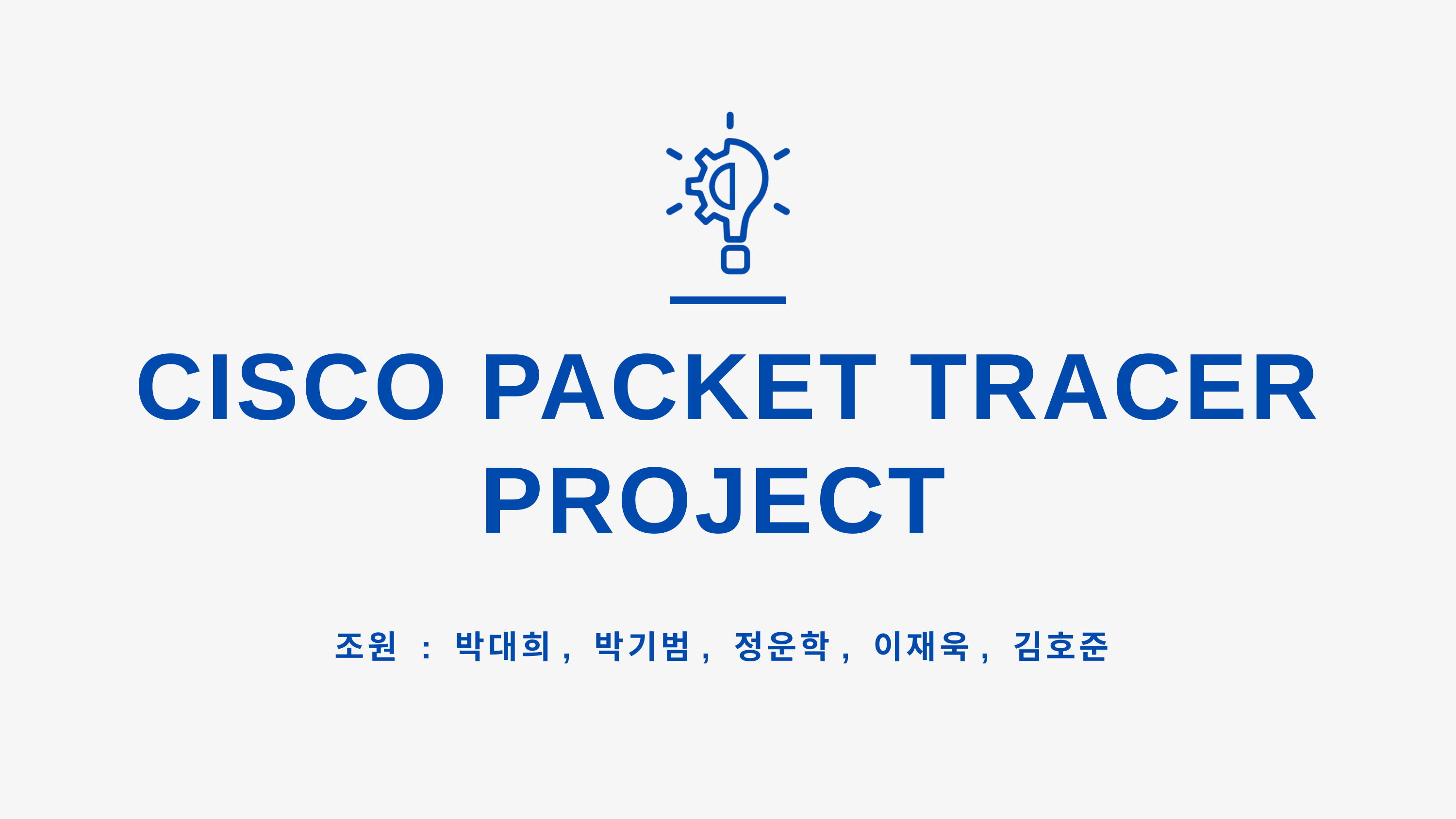

CISCO PACKET TRACER
PROJECT
조원 : 박대희, 박기범, 정운학, 이재욱, 김호준